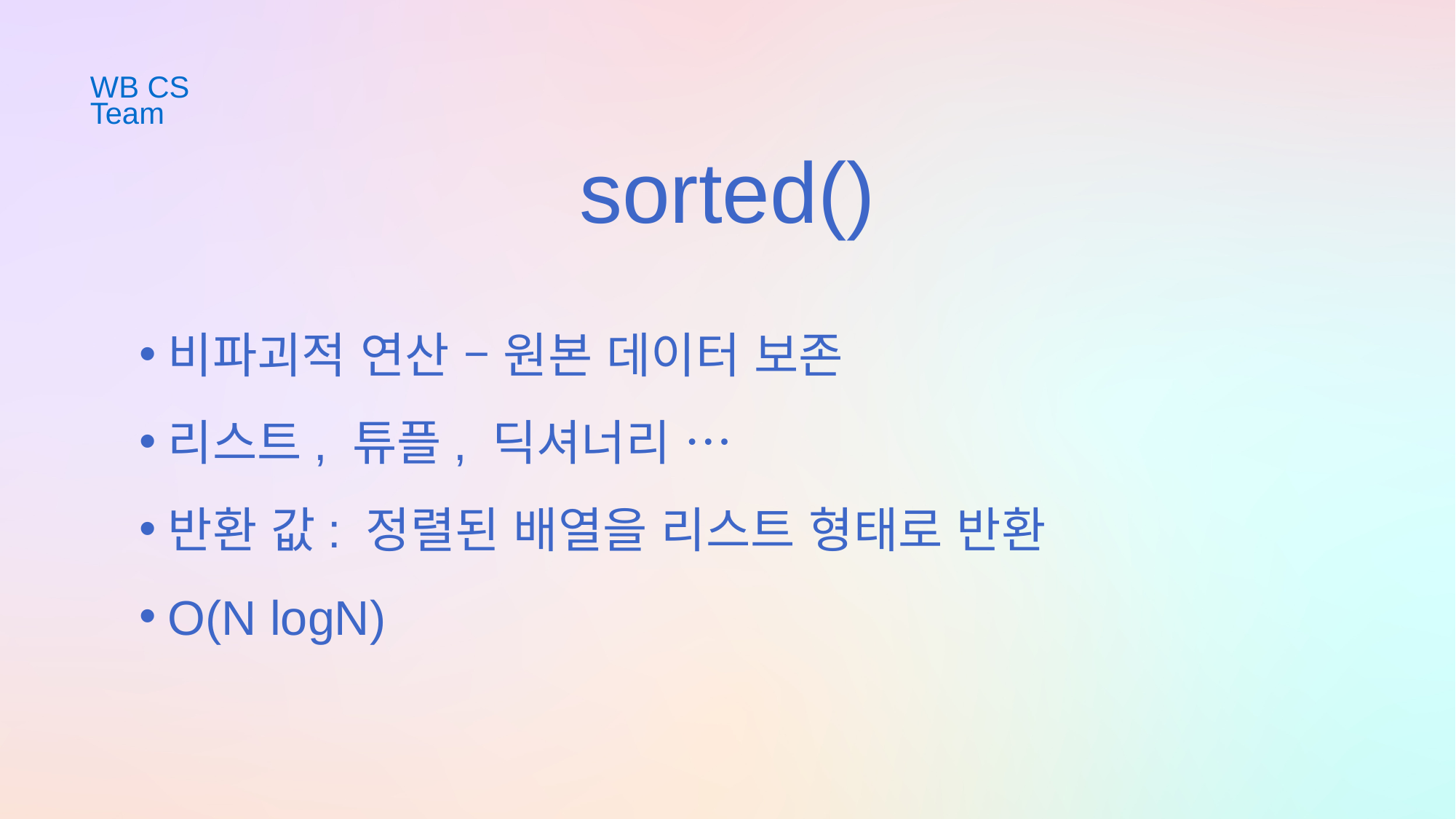

WB CS Team
sorted()
비파괴적 연산 – 원본 데이터 보존
리스트, 튜플, 딕셔너리 …
반환 값: 정렬된 배열을 리스트 형태로 반환
O(N logN)